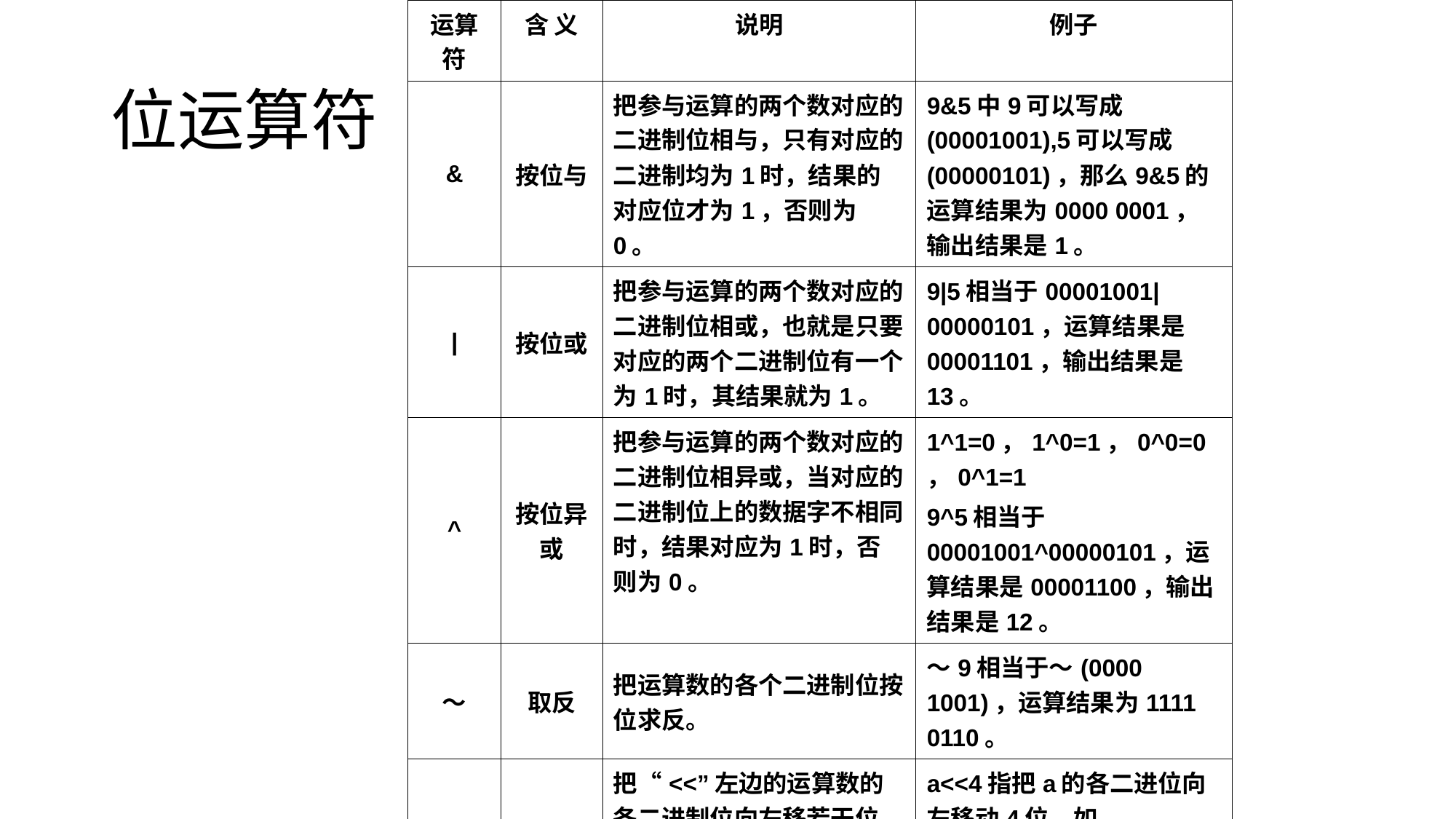

| 运算符 | 含 义 | 说明 | 例子 |
| --- | --- | --- | --- |
| & | 按位与 | 把参与运算的两个数对应的二进制位相与，只有对应的二进制均为1时，结果的对应位才为1，否则为0。 | 9&5中9可以写成(00001001),5可以写成(00000101)，那么9&5的运算结果为0000 0001，输出结果是1。 |
| | | 按位或 | 把参与运算的两个数对应的二进制位相或，也就是只要对应的两个二进制位有一个为1时，其结果就为1。 | 9|5相当于00001001|00000101，运算结果是00001101，输出结果是13。 |
| ^ | 按位异或 | 把参与运算的两个数对应的二进制位相异或，当对应的二进制位上的数据字不相同时，结果对应为1时，否则为0。 | 1^1=0，1^0=1，0^0=0，0^1=1 9^5相当于00001001^00000101，运算结果是00001100，输出结果是12。 |
| ～ | 取反 | 把运算数的各个二进制位按位求反。 | ～9相当于～(0000 1001)，运算结果为1111 0110。 |
| << | 左移 | 把“<<”左边的运算数的各二进制位向左移若干位，“<<”右边的数是指定移动的位数，高位丢弃，低位补0。 | a<<4指把a的各二进位向左移动4位，如a=00000011(十进制为3)，左移4位后为00110000(十进制48)。 |
| >> | 右移 | 把“>>”左边的运算数的各二进制位全部右移若干位，“>>”右边的数是指定移动的位数。 | 设a=15，a>>2表示把00001111右移为0000 0011(十进制为3)。 |
# 位运算符